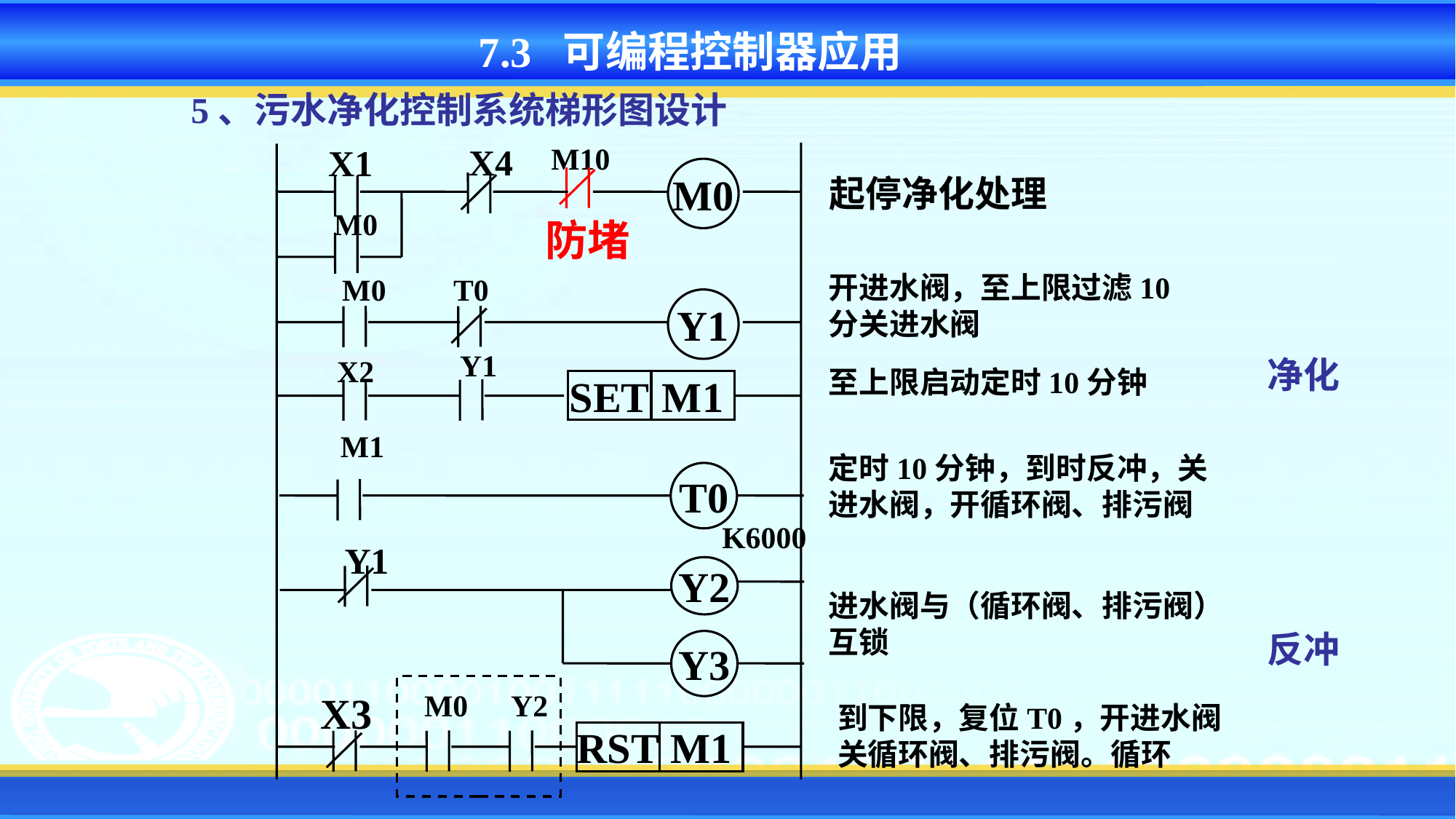

7.3  可编程控制器应用
5、污水净化控制系统梯形图设计
X4
M10
X1

M0

M0
防堵

M0
T0
Y1

Y1
X2
SET
M1

M1
T0

K6000
Y1
Y2

Y3

X3
M0
Y2
RST
M1

起停净化处理
开进水阀，至上限过滤10分关进水阀
净化
至上限启动定时10分钟
定时10分钟，到时反冲，关进水阀，开循环阀、排污阀
进水阀与（循环阀、排污阀）互锁
反冲
到下限，复位T0，开进水阀
关循环阀、排污阀。循环